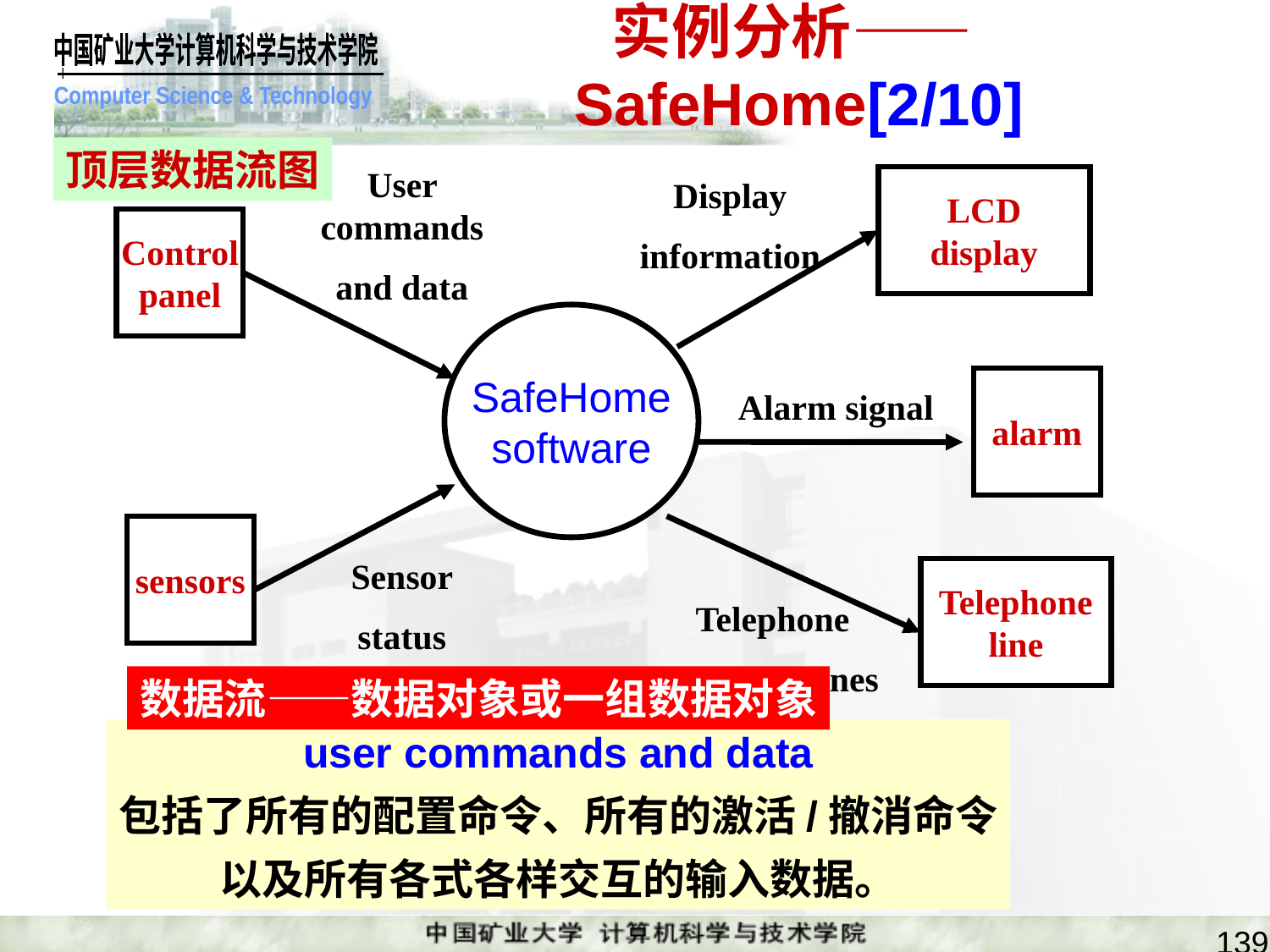

# 实例分析——SafeHome[2/10]
顶层数据流图
User commands
and data
Display
information
LCD
display
Control
panel

SafeHome
software
alarm
Alarm signal

sensors

Sensor
status
Telephone
line
Telephone
Number tones
数据流——数据对象或一组数据对象
user commands and data
包括了所有的配置命令、所有的激活/撤消命令
以及所有各式各样交互的输入数据。
139